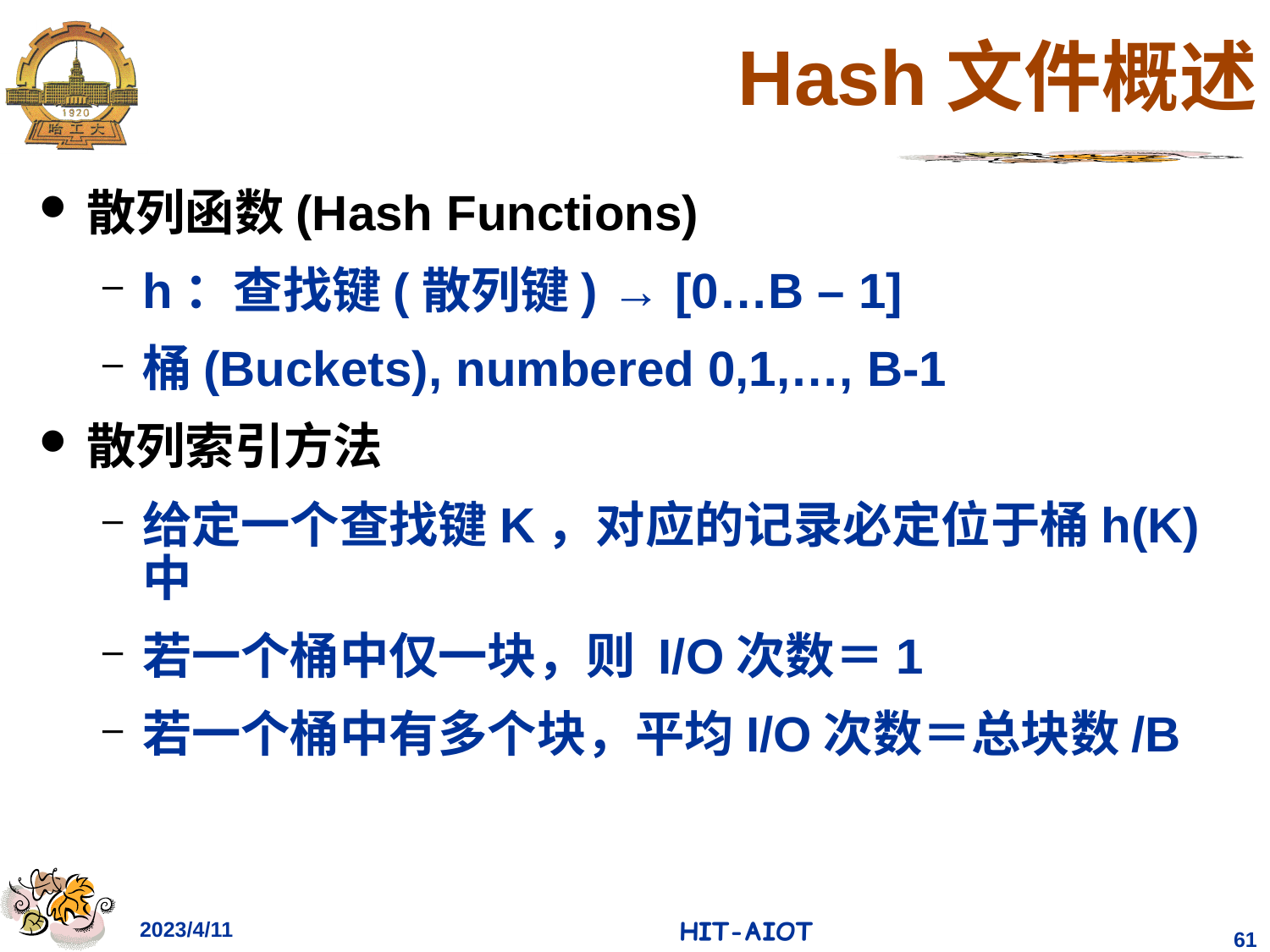

# Hash文件概述
散列函数(Hash Functions)
h：查找键(散列键) → [0…B – 1]
桶(Buckets), numbered 0,1,…, B-1
散列索引方法
给定一个查找键K，对应的记录必定位于桶h(K)中
若一个桶中仅一块，则 I/O次数＝1
若一个桶中有多个块，平均I/O次数＝总块数/B
2023/4/11
HIT-AIOT
61